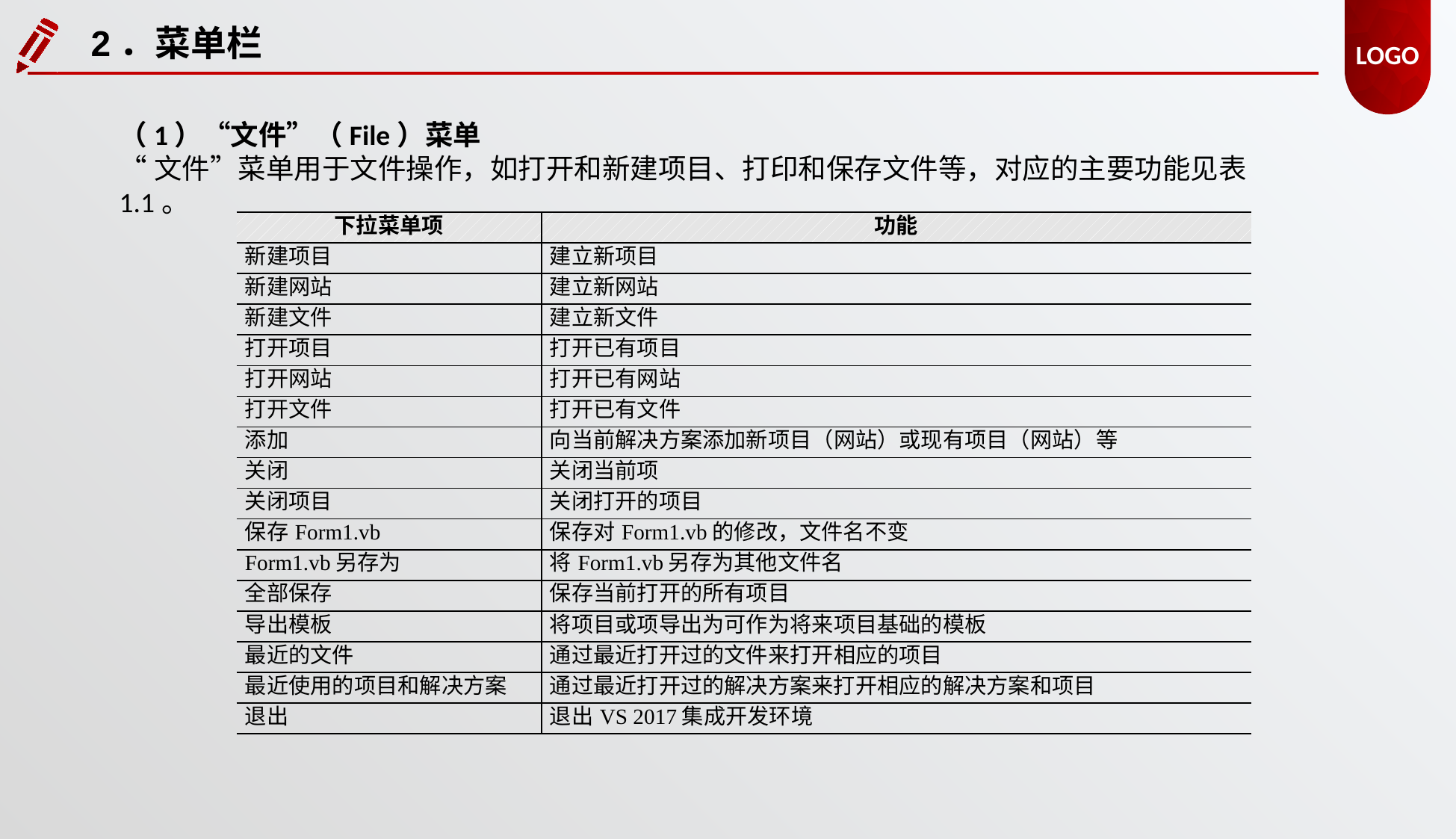

2．菜单栏
（1）“文件”（File）菜单
“文件”菜单用于文件操作，如打开和新建项目、打印和保存文件等，对应的主要功能见表1.1。
| 下拉菜单项 | 功能 |
| --- | --- |
| 新建项目 | 建立新项目 |
| 新建网站 | 建立新网站 |
| 新建文件 | 建立新文件 |
| 打开项目 | 打开已有项目 |
| 打开网站 | 打开已有网站 |
| 打开文件 | 打开已有文件 |
| 添加 | 向当前解决方案添加新项目（网站）或现有项目（网站）等 |
| 关闭 | 关闭当前项 |
| 关闭项目 | 关闭打开的项目 |
| 保存Form1.vb | 保存对Form1.vb的修改，文件名不变 |
| Form1.vb另存为 | 将Form1.vb另存为其他文件名 |
| 全部保存 | 保存当前打开的所有项目 |
| 导出模板 | 将项目或项导出为可作为将来项目基础的模板 |
| 最近的文件 | 通过最近打开过的文件来打开相应的项目 |
| 最近使用的项目和解决方案 | 通过最近打开过的解决方案来打开相应的解决方案和项目 |
| 退出 | 退出VS 2017集成开发环境 |